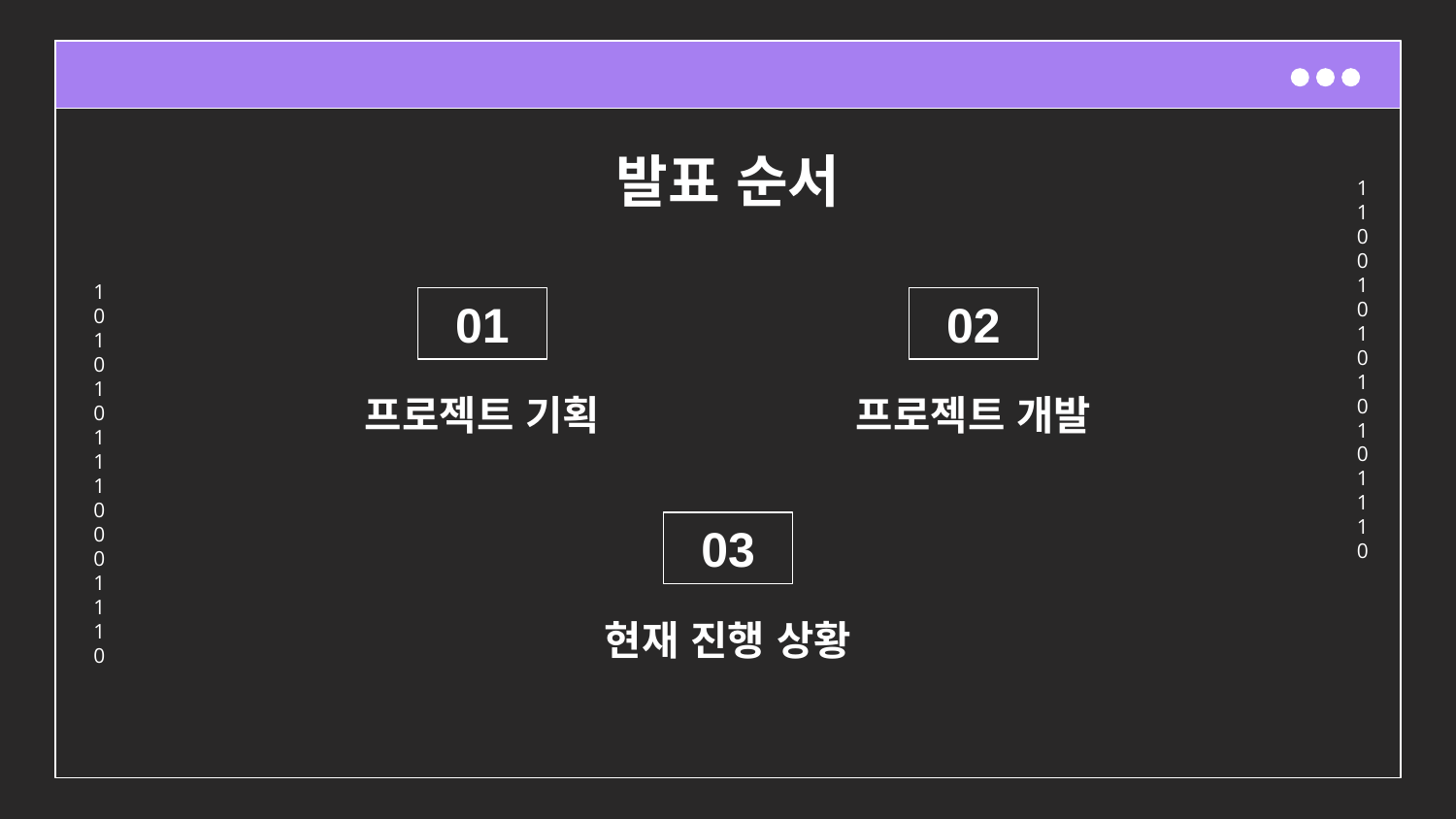

# 발표 순서
01
02
프로젝트 기획
프로젝트 개발
03
현재 진행 상황